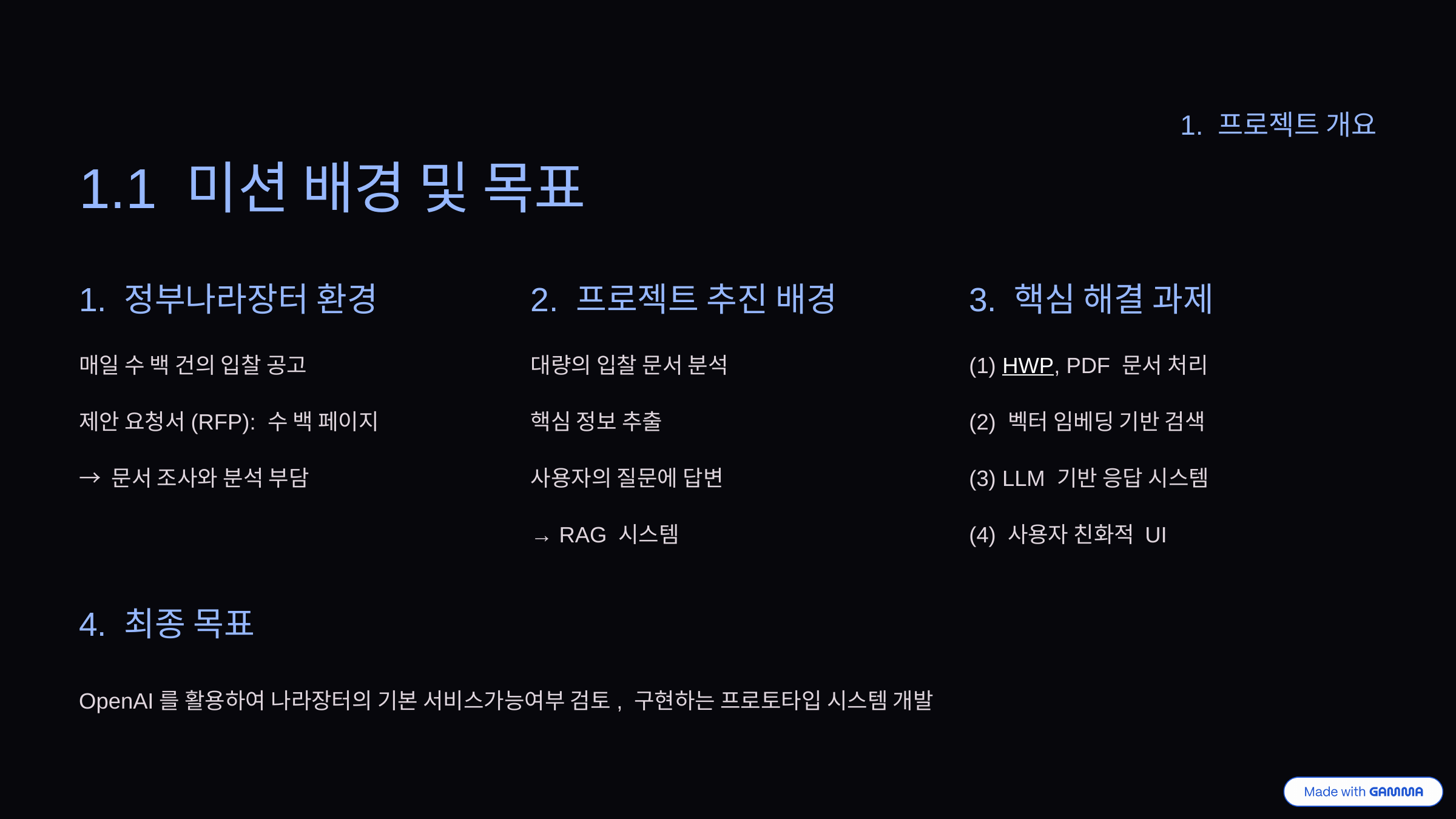

1. 프로젝트 개요
1.1 미션 배경 및 목표
1. 정부나라장터 환경
2. 프로젝트 추진 배경
3. 핵심 해결 과제
매일 수 백 건의 입찰 공고
대량의 입찰 문서 분석
(1) HWP, PDF 문서 처리
제안 요청서(RFP): 수 백 페이지
핵심 정보 추출
(2) 벡터 임베딩 기반 검색
→ 문서 조사와 분석 부담
사용자의 질문에 답변
(3) LLM 기반 응답 시스템
→ RAG 시스템
(4) 사용자 친화적 UI
4. 최종 목표
OpenAI를 활용하여 나라장터의 기본 서비스가능여부 검토, 구현하는 프로토타입 시스템 개발